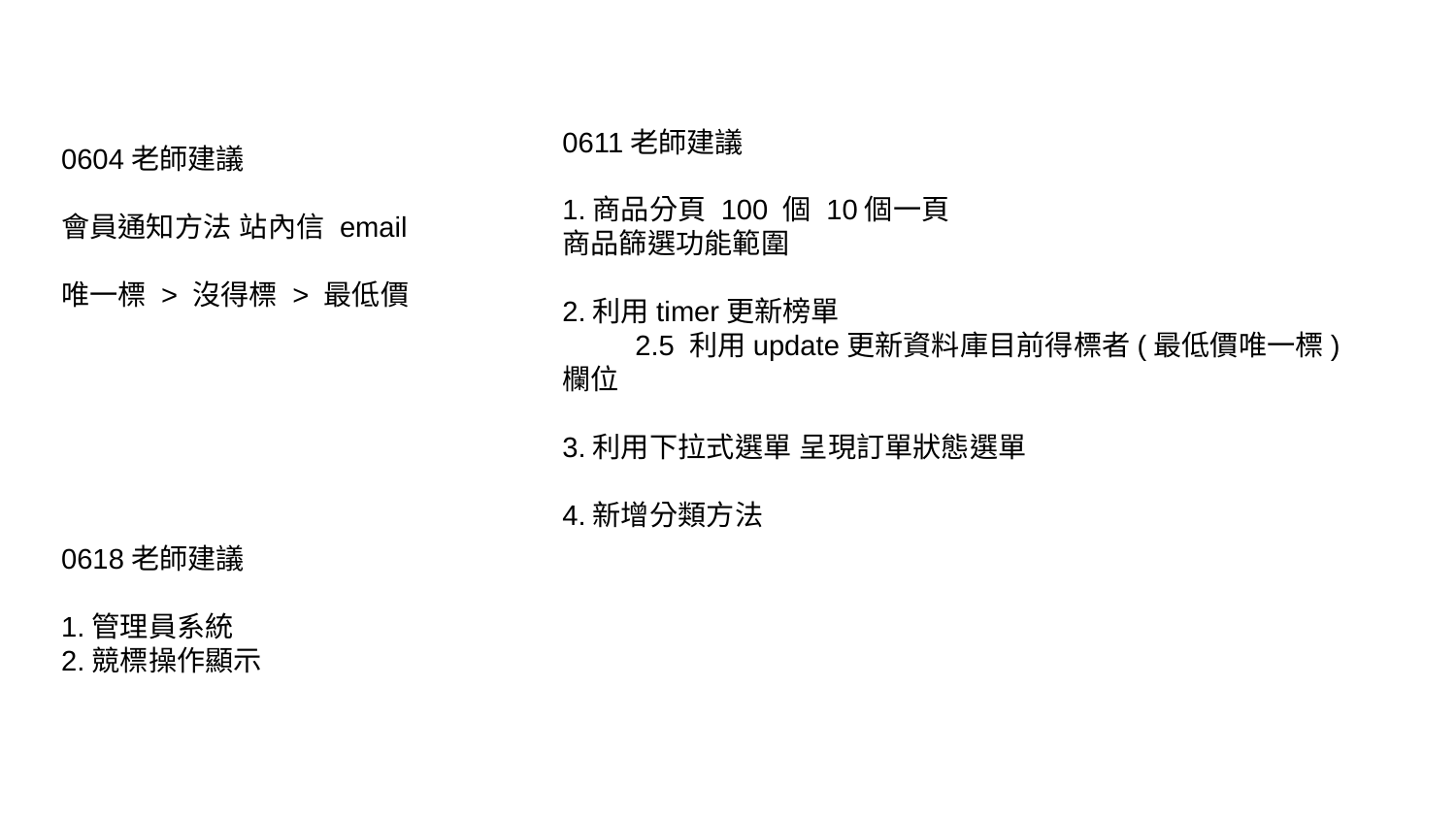

0611老師建議

1.商品分頁 100 個 10個一頁
商品篩選功能範圍

2.利用timer更新榜單
2.5 利用update更新資料庫目前得標者(最低價唯一標)欄位

3.利用下拉式選單 呈現訂單狀態選單

4.新增分類方法

0604老師建議

會員通知方法 站內信 email

唯一標 > 沒得標 > 最低價

0618老師建議

1.管理員系統
2.競標操作顯示